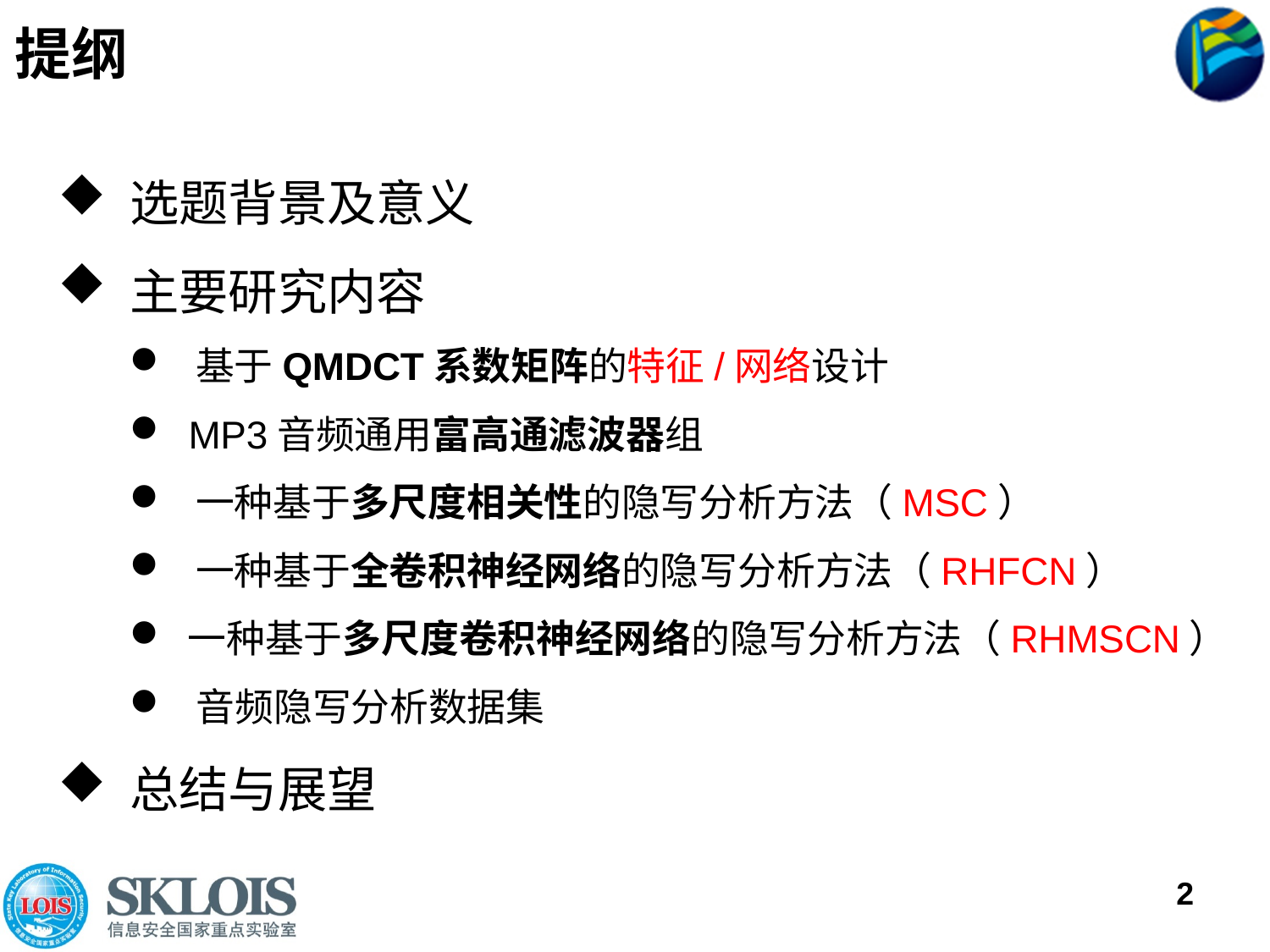

# 提纲
 选题背景及意义
 主要研究内容
 基于QMDCT系数矩阵的特征/网络设计
 MP3音频通用富高通滤波器组
 一种基于多尺度相关性的隐写分析方法（MSC）
 一种基于全卷积神经网络的隐写分析方法（RHFCN）
 一种基于多尺度卷积神经网络的隐写分析方法（RHMSCN）
  音频隐写分析数据集
 总结与展望
2